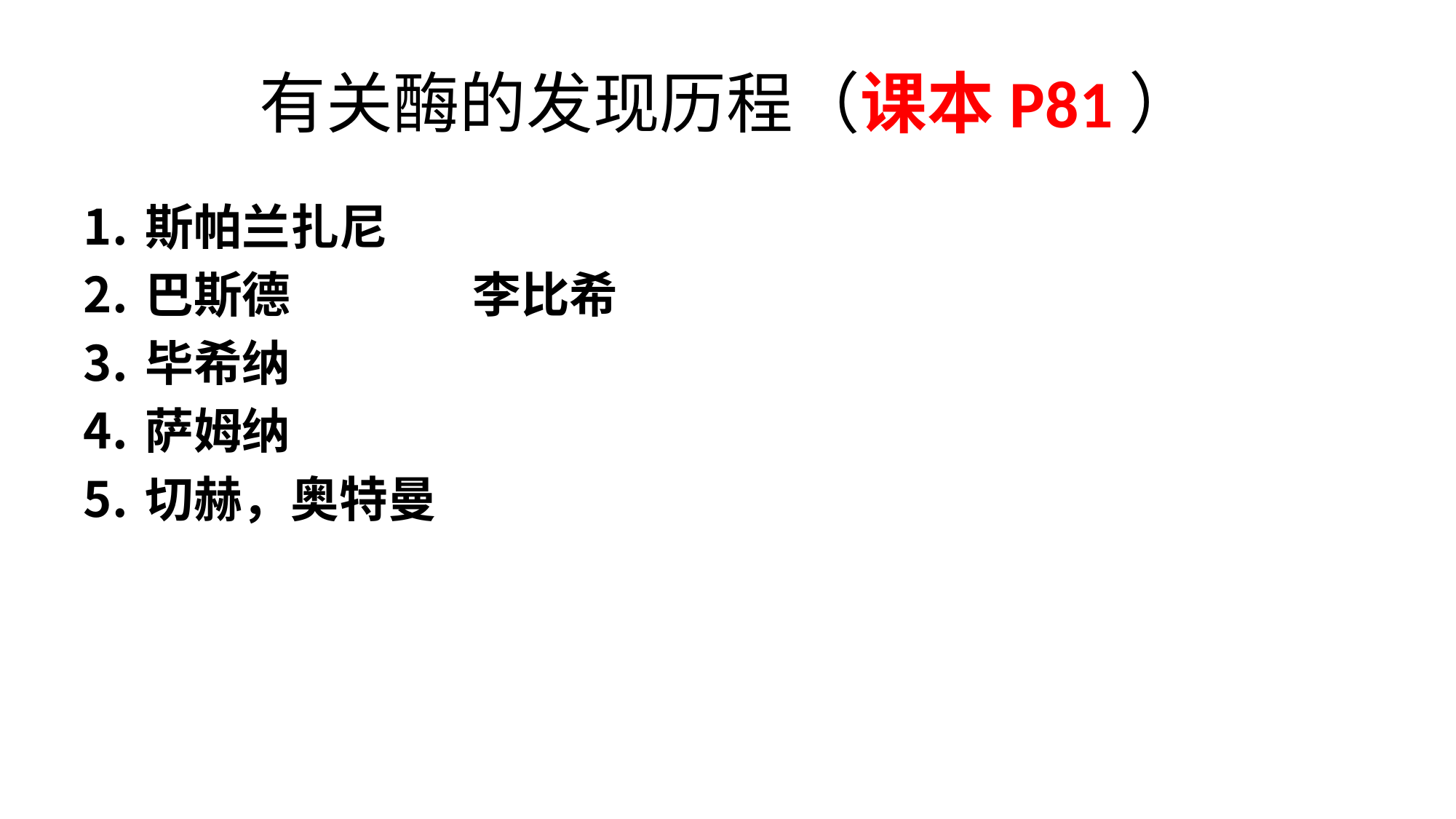

# 有关酶的发现历程（课本P81）
斯帕兰扎尼
巴斯德		李比希
毕希纳
萨姆纳
切赫，奥特曼